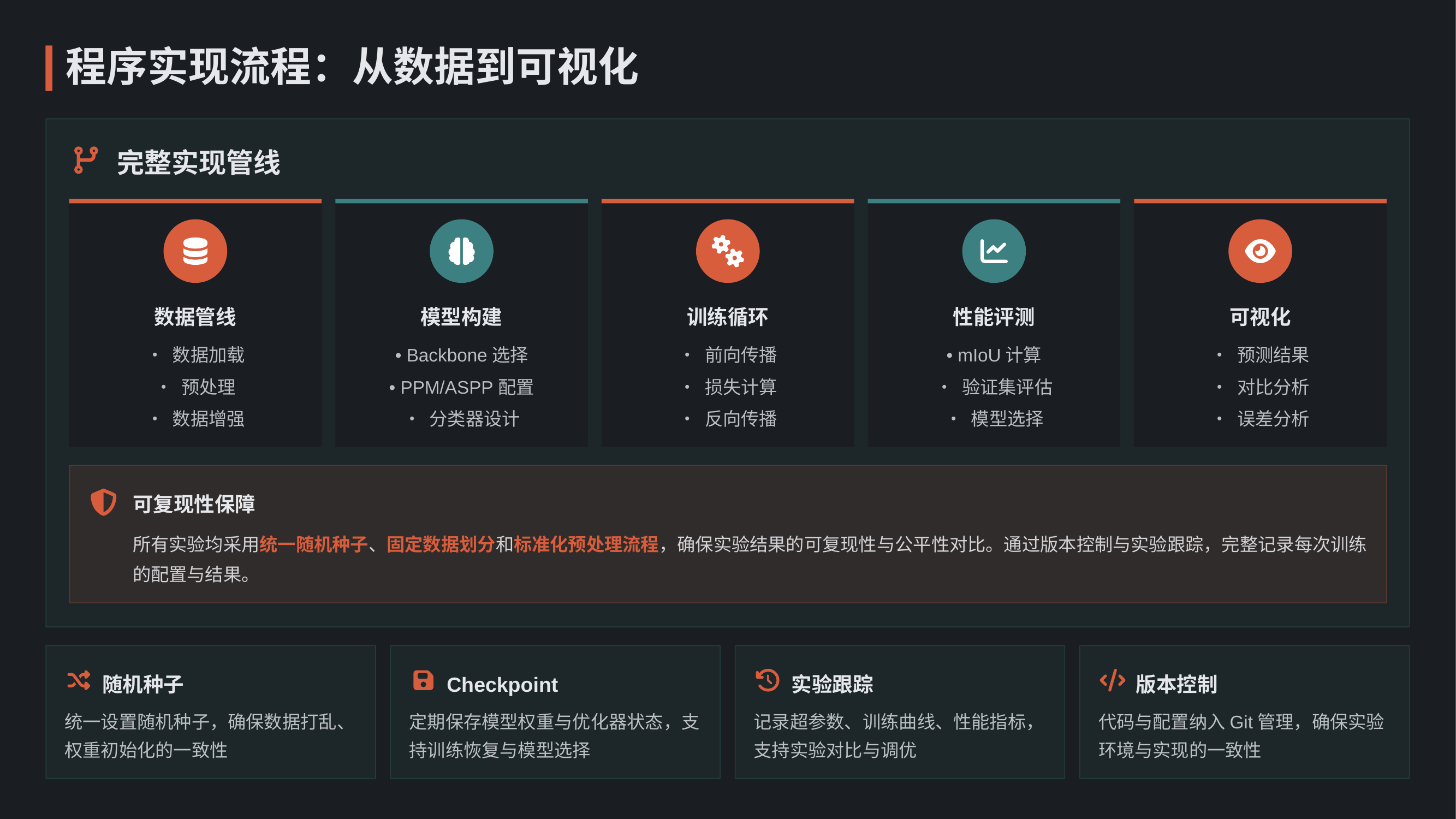

程序实现流程：从数据到可视化

完整实现管线

数据管线
模型构建
训练循环
性能评测
可视化
• 数据加载
• Backbone选择
• 前向传播
• mIoU计算
• 预测结果
• 预处理
• PPM/ASPP配置
• 损失计算
• 验证集评估
• 对比分析
• 数据增强
• 分类器设计
• 反向传播
• 模型选择
• 误差分析

可复现性保障

所有实验均采用统一随机种子、固定数据划分和标准化预处理流程，确保实验结果的可复现性与公平性对比。通过版本控制与实验跟踪，完整记录每次训练的配置与结果。

随机种子
Checkpoint
实验跟踪
版本控制

统一设置随机种子，确保数据打乱、权重初始化的一致性
定期保存模型权重与优化器状态，支持训练恢复与模型选择
记录超参数、训练曲线、性能指标，支持实验对比与调优
代码与配置纳入Git管理，确保实验环境与实现的一致性